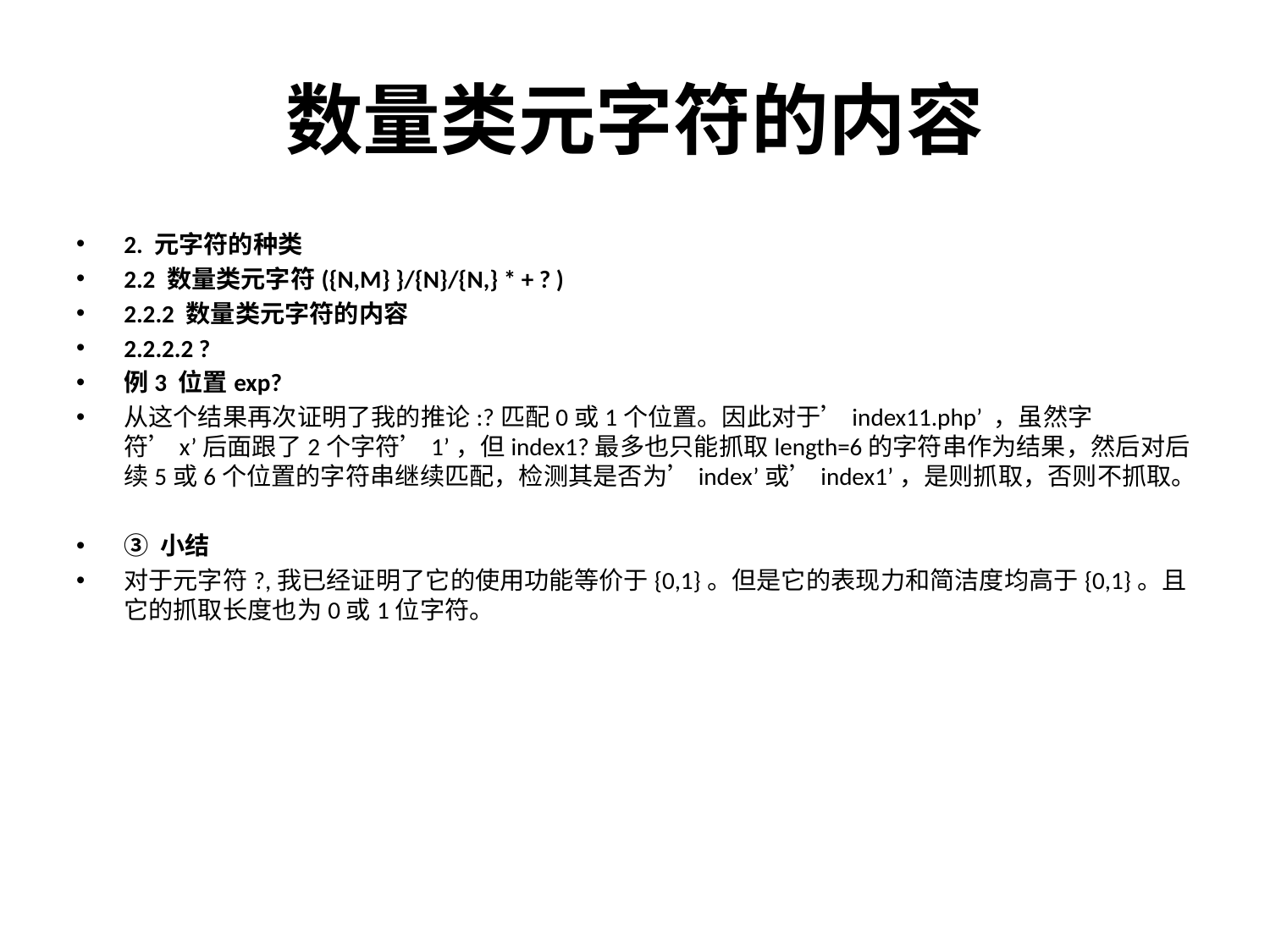

# 数量类元字符的内容
2. 元字符的种类
2.2 数量类元字符({N,M} }/{N}/{N,} * + ? )
2.2.2 数量类元字符的内容
2.2.2.2 ?
例3 位置exp?
从这个结果再次证明了我的推论:?匹配0或1个位置。因此对于’index11.php’ ，虽然字符’x’后面跟了2个字符’1’，但index1?最多也只能抓取length=6的字符串作为结果，然后对后续5或6个位置的字符串继续匹配，检测其是否为’index’或’index1’，是则抓取，否则不抓取。

③ 小结
对于元字符?,我已经证明了它的使用功能等价于{0,1}。但是它的表现力和简洁度均高于{0,1}。且它的抓取长度也为0或1位字符。